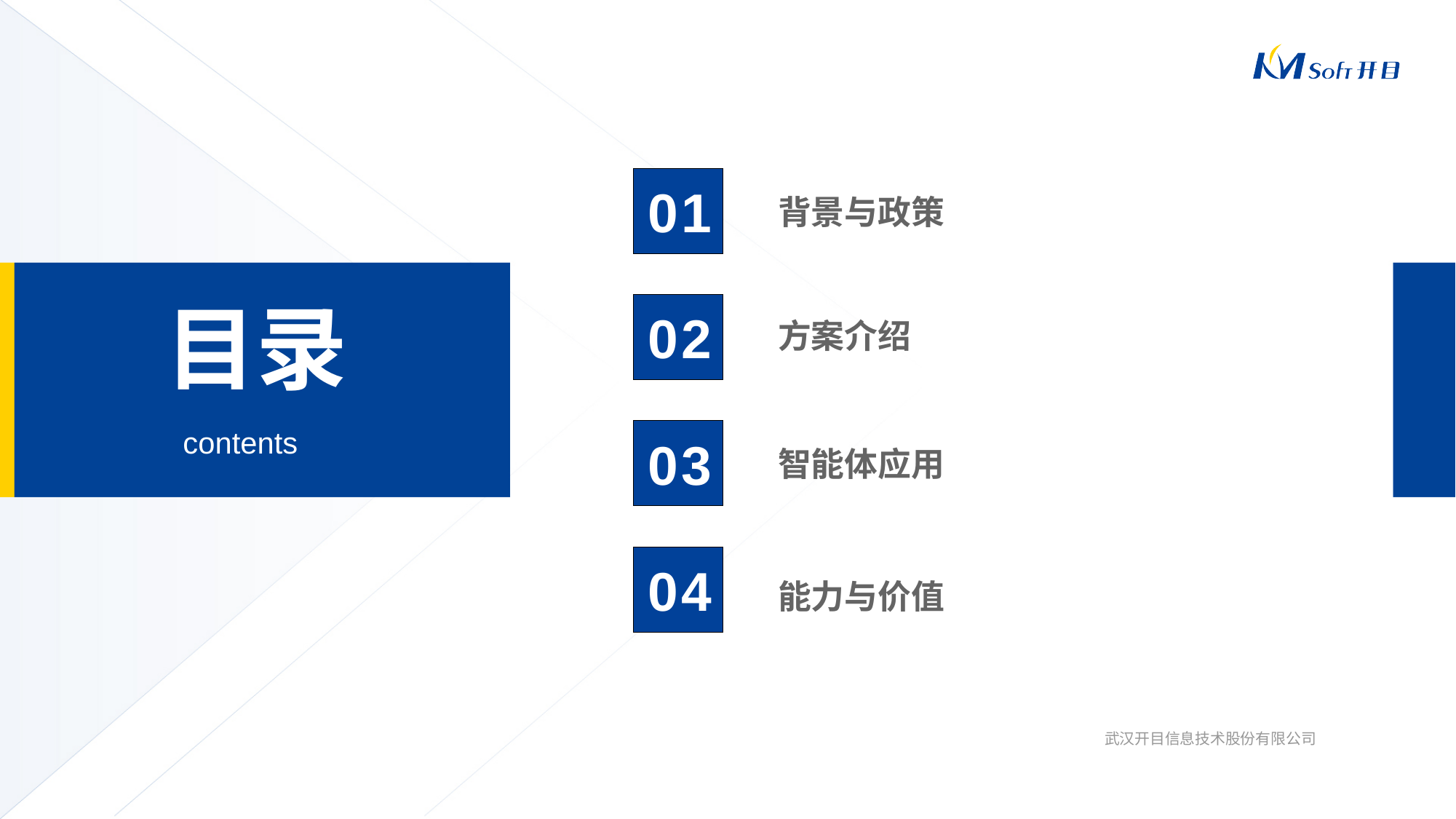

配色方案

01
# 背景与政策
02
方案介绍
03
智能体应用
04
能力与价值
目录标题为黑色浅色25%，微软雅黑22号
目录序号为白色，Arial字体36号